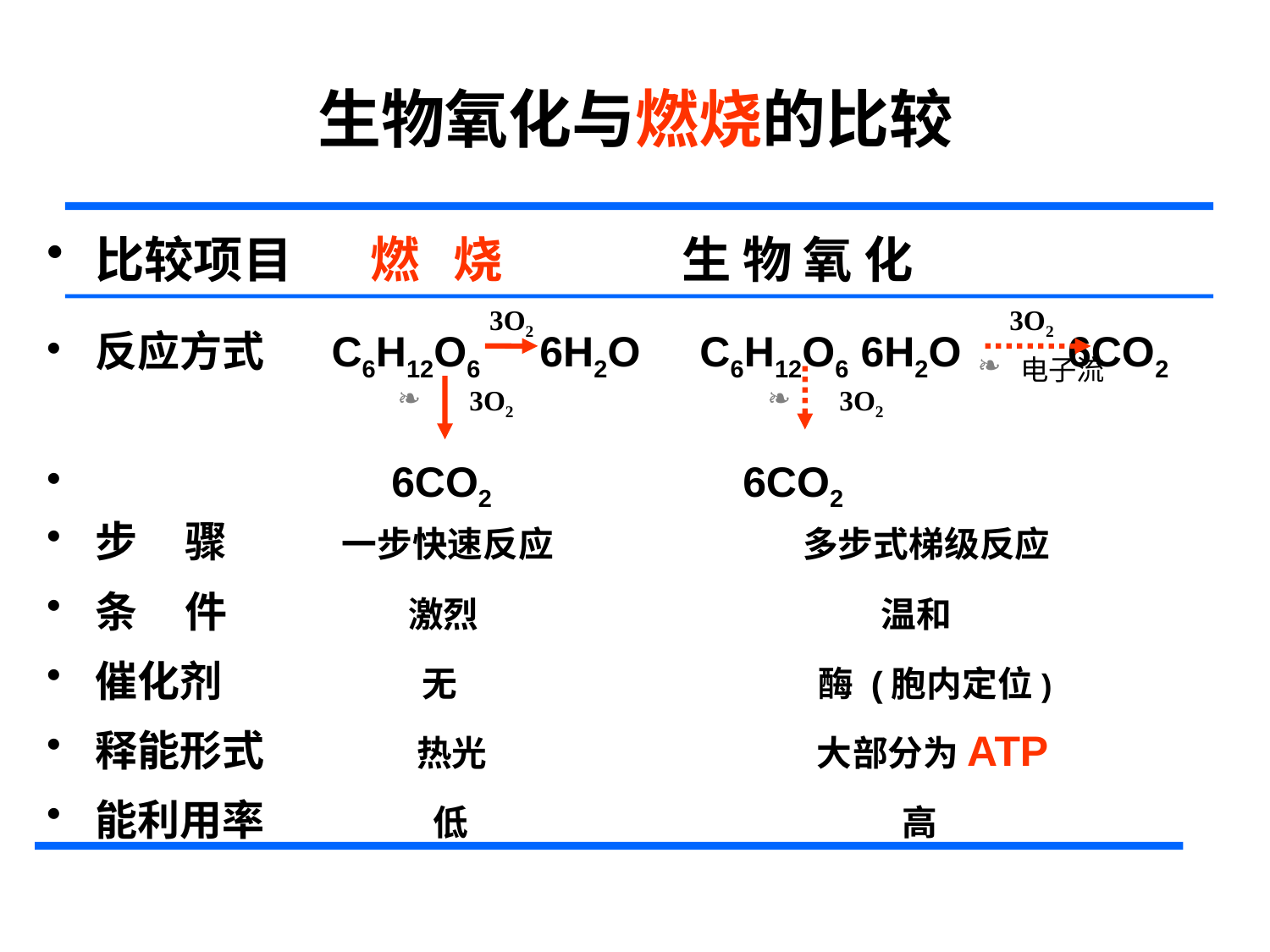

生物氧化与燃烧的比较

比较项目       燃   烧                生 物 氧 化
反应方式      C6H12O6     6H2O     C6H12O6 6H2O         6CO2
                         6CO2                                     6CO2
步     骤            一步快速反应                               多步式梯级反应
条     件                   激烈                                                  温和
催化剂                     无                                             酶 (胞内定位)
释能形式                热光                                         大部分为ATP
能利用率                     低                                                      高

      3O2
      3O2

 电子流

      3O2

      3O2